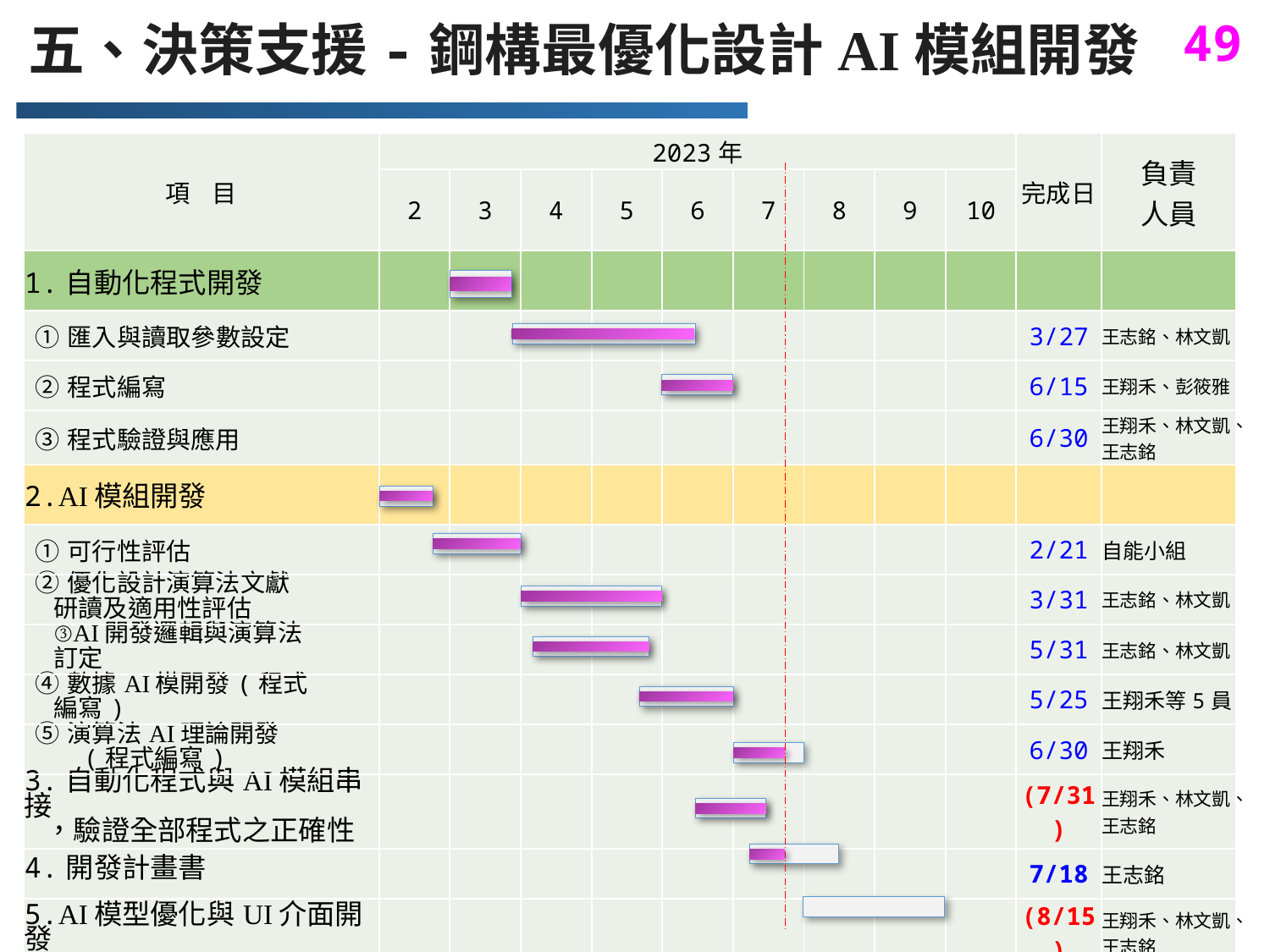

五、決策支援-鋼構最優化設計AI模組開發

| 項 目 | 2023年 |  |  |  |  |  |  |  |  | 完成日 | 負責 人員 |
| --- | --- | --- | --- | --- | --- | --- | --- | --- | --- | --- | --- |
|  | 2 | 3 | 4 | 5 | 6 | 7 | 8 | 9 | 10 |  |  |
| 1.自動化程式開發 |  |  |  |  |  |  |  |  |  |  |  |
| ①匯入與讀取參數設定 |  |  |  |  |  |  |  |  |  | 3/27 | 王志銘、林文凱 |
| ②程式編寫 |  |  |  |  |  |  |  |  |  | 6/15 | 王翔禾、彭筱雅 |
| ③程式驗證與應用 |  |  |  |  |  |  |  |  |  | 6/30 | 王翔禾、林文凱、王志銘 |
| 2.AI模組開發 |  |  |  |  |  |  |  |  |  |  |  |
| ①可行性評估 |  |  |  |  |  |  |  |  |  | 2/21 | 自能小組 |
| ②優化設計演算法文獻 研讀及適用性評估 |  |  |  |  |  |  |  |  |  | 3/31 | 王志銘、林文凱 |
| ③AI開發邏輯與演算法 訂定 |  |  |  |  |  |  |  |  |  | 5/31 | 王志銘、林文凱 |
| ④數據AI模開發(程式 編寫) |  |  |  |  |  |  |  |  |  | 5/25 | 王翔禾等5員 |
| ⑤演算法AI理論開發 (程式編寫) |  |  |  |  |  |  |  |  |  | 6/30 | 王翔禾 |
| 3.自動化程式與AI模組串接 ，驗證全部程式之正確性 |  |  |  |  |  |  |  |  |  | (7/31) | 王翔禾、林文凱、王志銘 |
| 4.開發計畫書 |  |  |  |  |  |  |  |  |  | 7/18 | 王志銘 |
| 5.AI模型優化與UI介面開發 |  |  |  |  |  |  |  |  |  | (8/15) | 王翔禾、林文凱、王志銘 |
| 6.成果提報 |  |  |  |  |  |  |  |  |  | (9/30) | 王志銘、林文凱 |